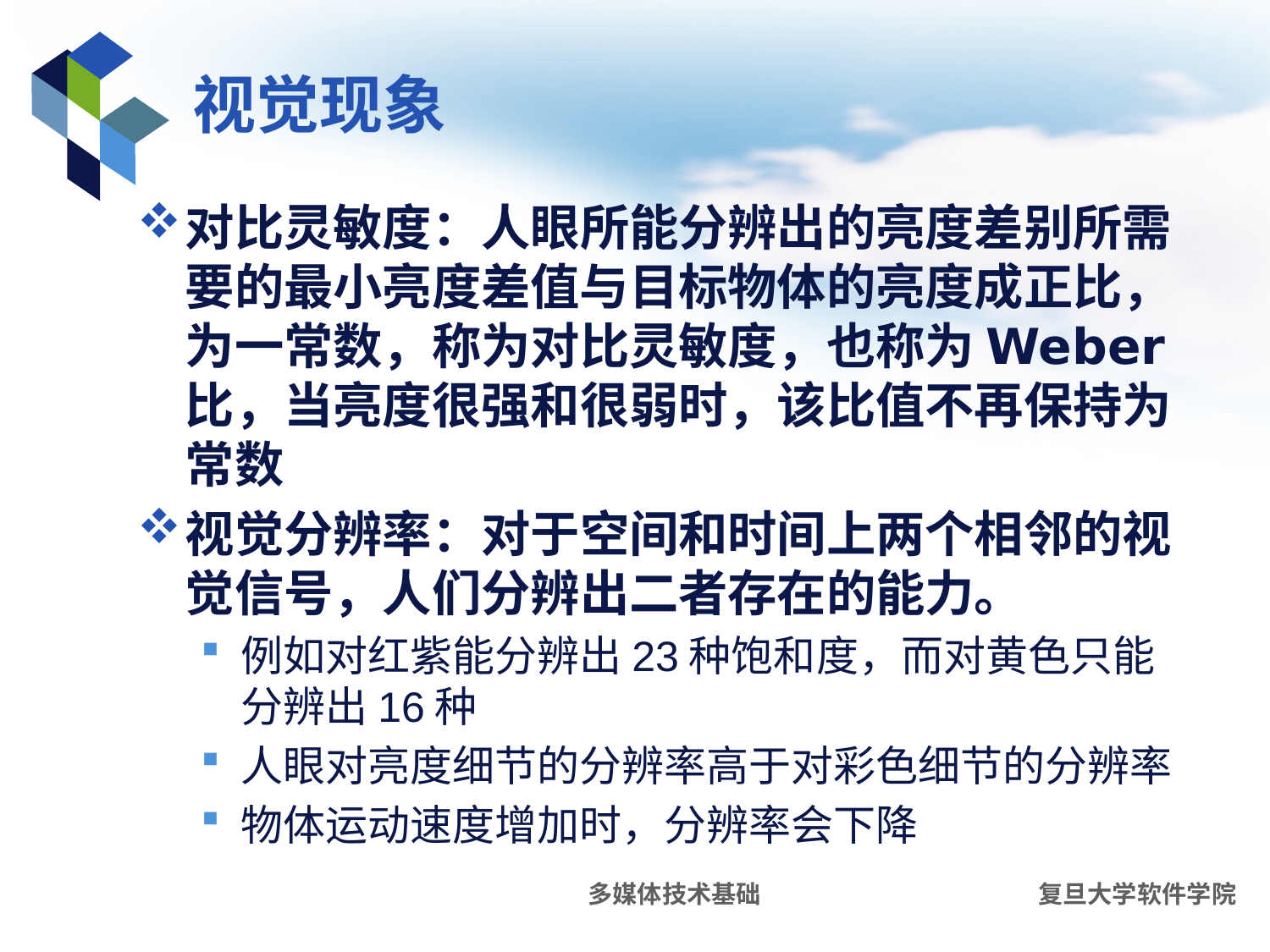

# 视觉现象
对比灵敏度：人眼所能分辨出的亮度差别所需要的最小亮度差值与目标物体的亮度成正比，为一常数，称为对比灵敏度，也称为Weber比，当亮度很强和很弱时，该比值不再保持为常数
视觉分辨率：对于空间和时间上两个相邻的视觉信号，人们分辨出二者存在的能力。
例如对红紫能分辨出23种饱和度，而对黄色只能分辨出16种
人眼对亮度细节的分辨率高于对彩色细节的分辨率
物体运动速度增加时，分辨率会下降
多媒体技术基础